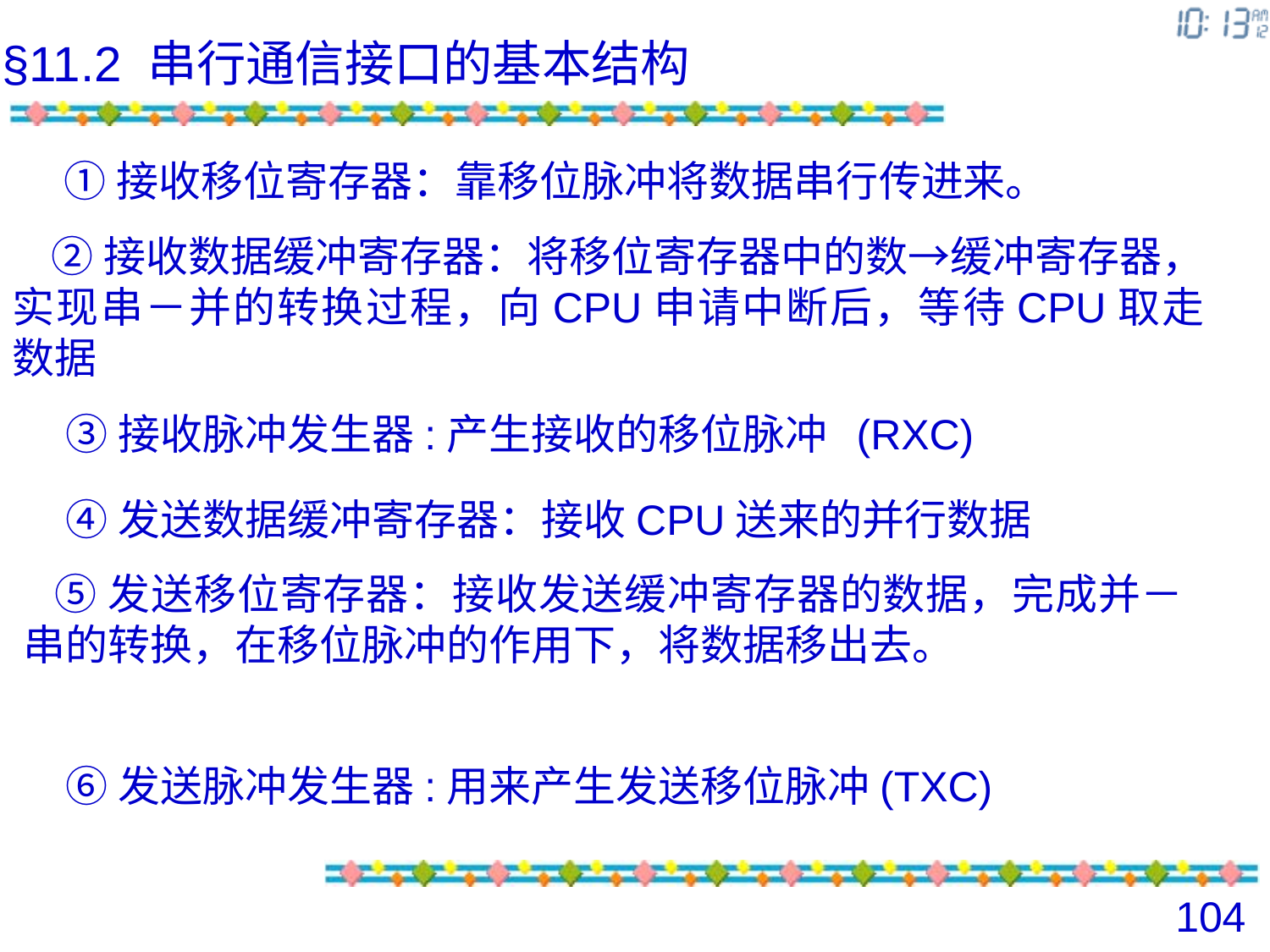

§11.2 串行通信接口的基本结构
 ①接收移位寄存器：靠移位脉冲将数据串行传进来。
    ②接收数据缓冲寄存器：将移位寄存器中的数→缓冲寄存器，实现串－并的转换过程，向CPU申请中断后，等待CPU取走数据
③接收脉冲发生器:产生接收的移位脉冲  (RXC)
④发送数据缓冲寄存器：接收CPU送来的并行数据
   ⑤发送移位寄存器：接收发送缓冲寄存器的数据，完成并－串的转换，在移位脉冲的作用下，将数据移出去。
⑥发送脉冲发生器:用来产生发送移位脉冲(TXC)